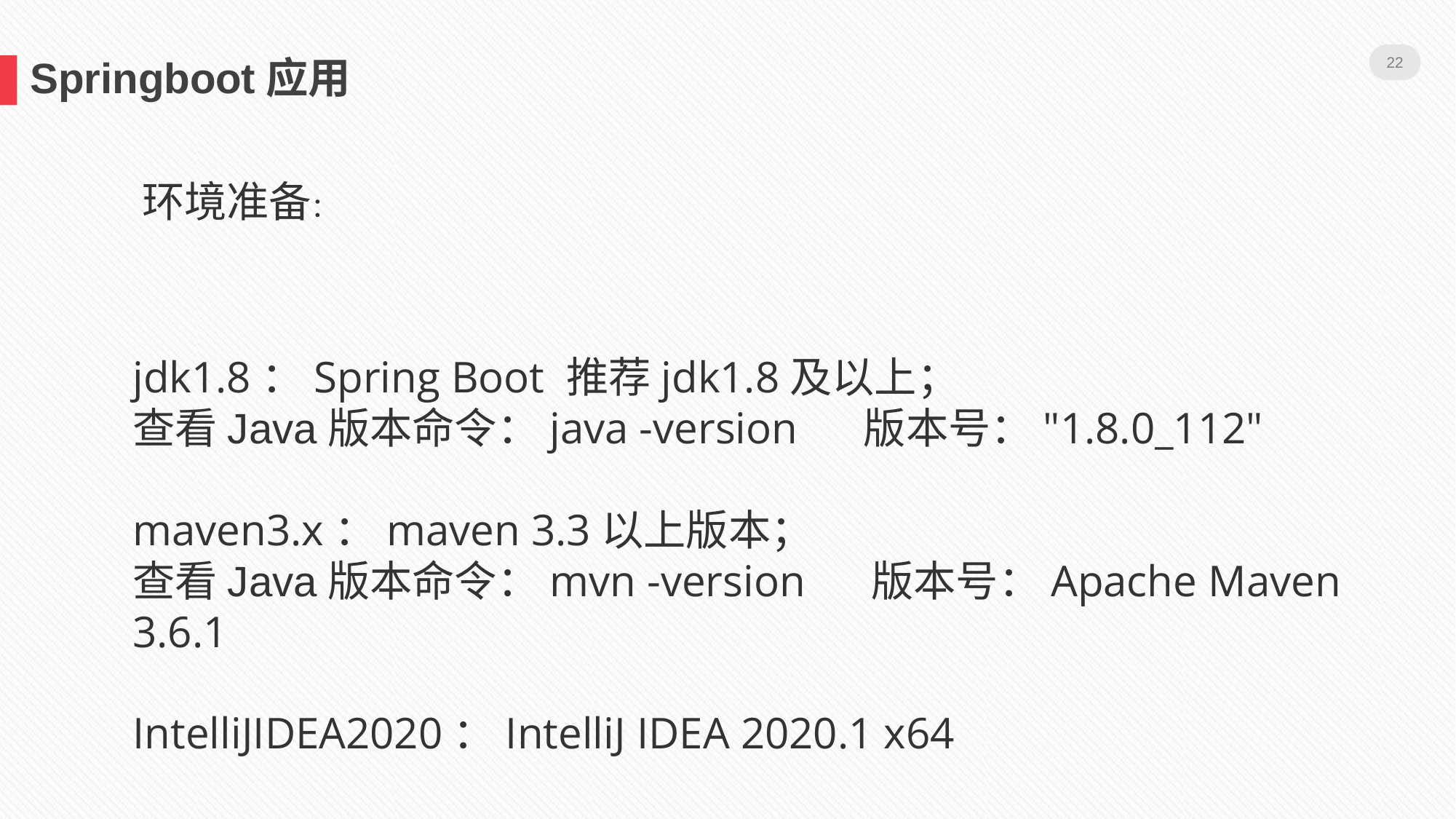

22
Springboot应用
环境准备：
jdk1.8：Spring Boot 推荐jdk1.8及以上；
查看Java版本命令：java -version     版本号："1.8.0_112"
maven3.x：maven 3.3以上版本；
查看Java版本命令：mvn -version     版本号：Apache Maven 3.6.1
IntelliJIDEA2020：IntelliJ IDEA 2020.1 x64